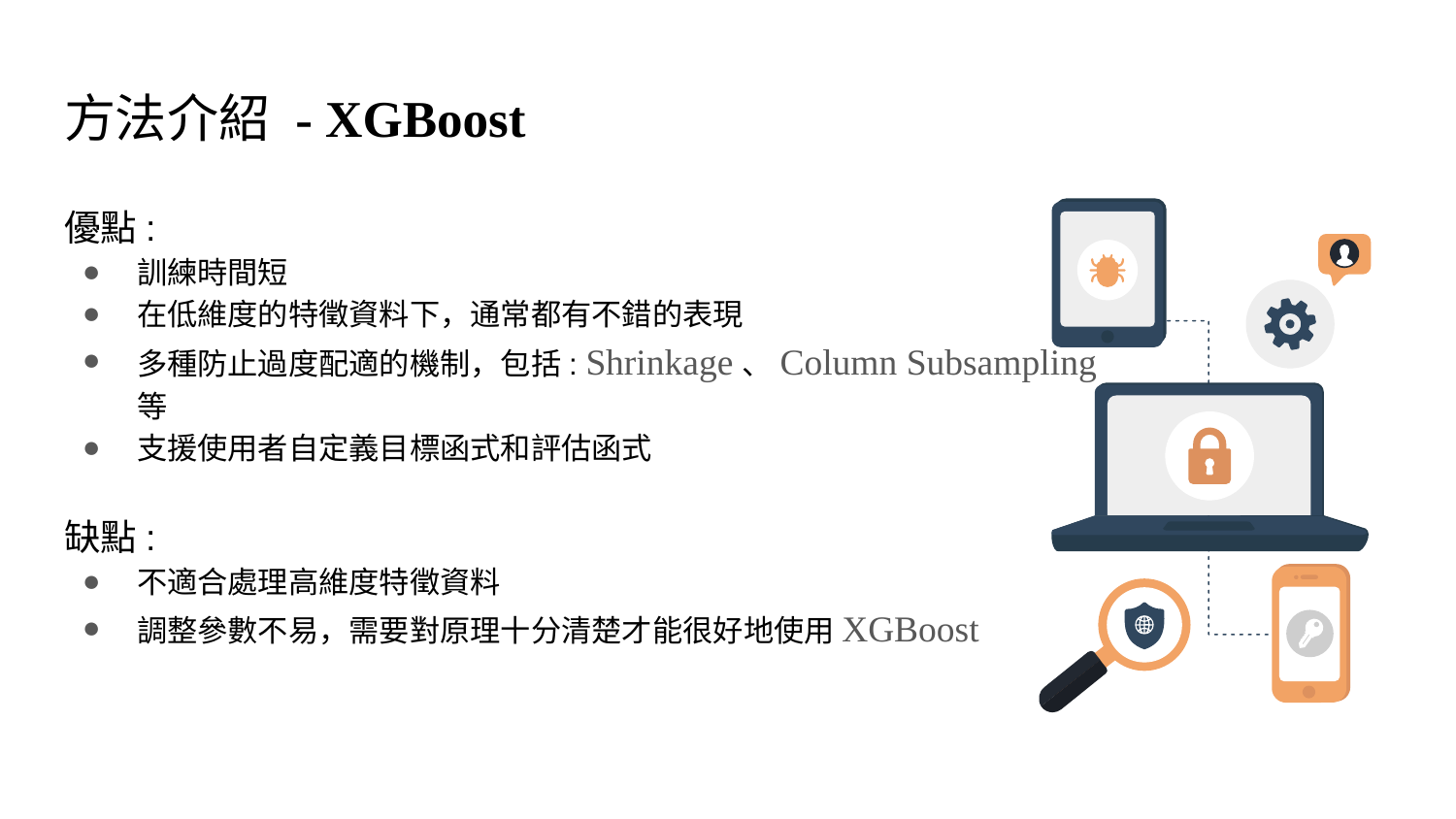

# 方法介紹 - XGBoost
優點:
訓練時間短
在低維度的特徵資料下，通常都有不錯的表現
多種防止過度配適的機制，包括: Shrinkage、Column Subsampling等
支援使用者自定義目標函式和評估函式

缺點:
不適合處理高維度特徵資料
調整參數不易，需要對原理十分清楚才能很好地使用XGBoost